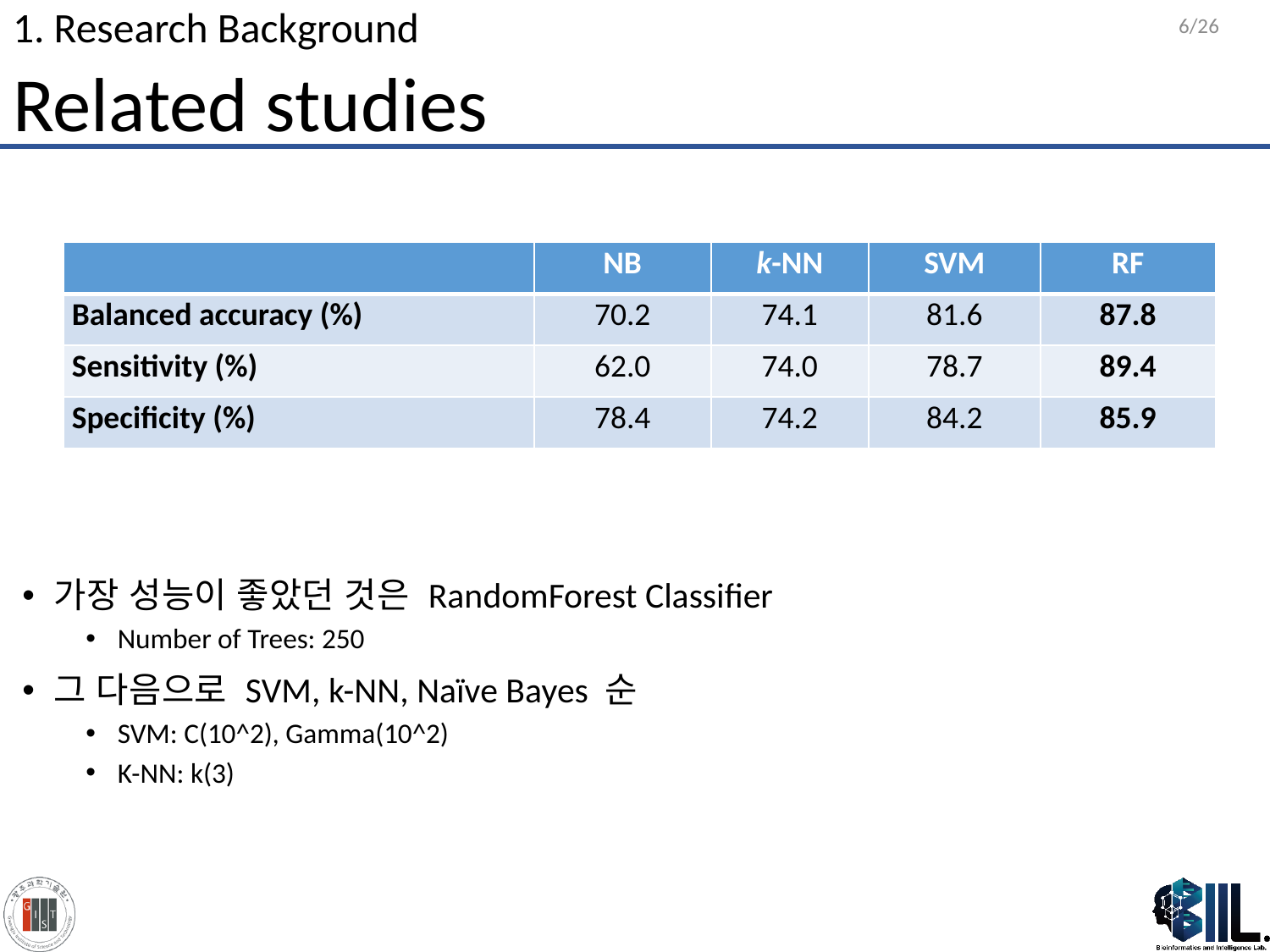

6/26
# 1. Research Background
Related studies
|  | NB | k-NN | SVM | RF |
| --- | --- | --- | --- | --- |
| Balanced accuracy (%) | 70.2 | 74.1 | 81.6 | 87.8 |
| Sensitivity (%) | 62.0 | 74.0 | 78.7 | 89.4 |
| Specificity (%) | 78.4 | 74.2 | 84.2 | 85.9 |
가장 성능이 좋았던 것은 RandomForest Classifier
Number of Trees: 250
그 다음으로 SVM, k-NN, Naïve Bayes 순
SVM: C(10^2), Gamma(10^2)
K-NN: k(3)